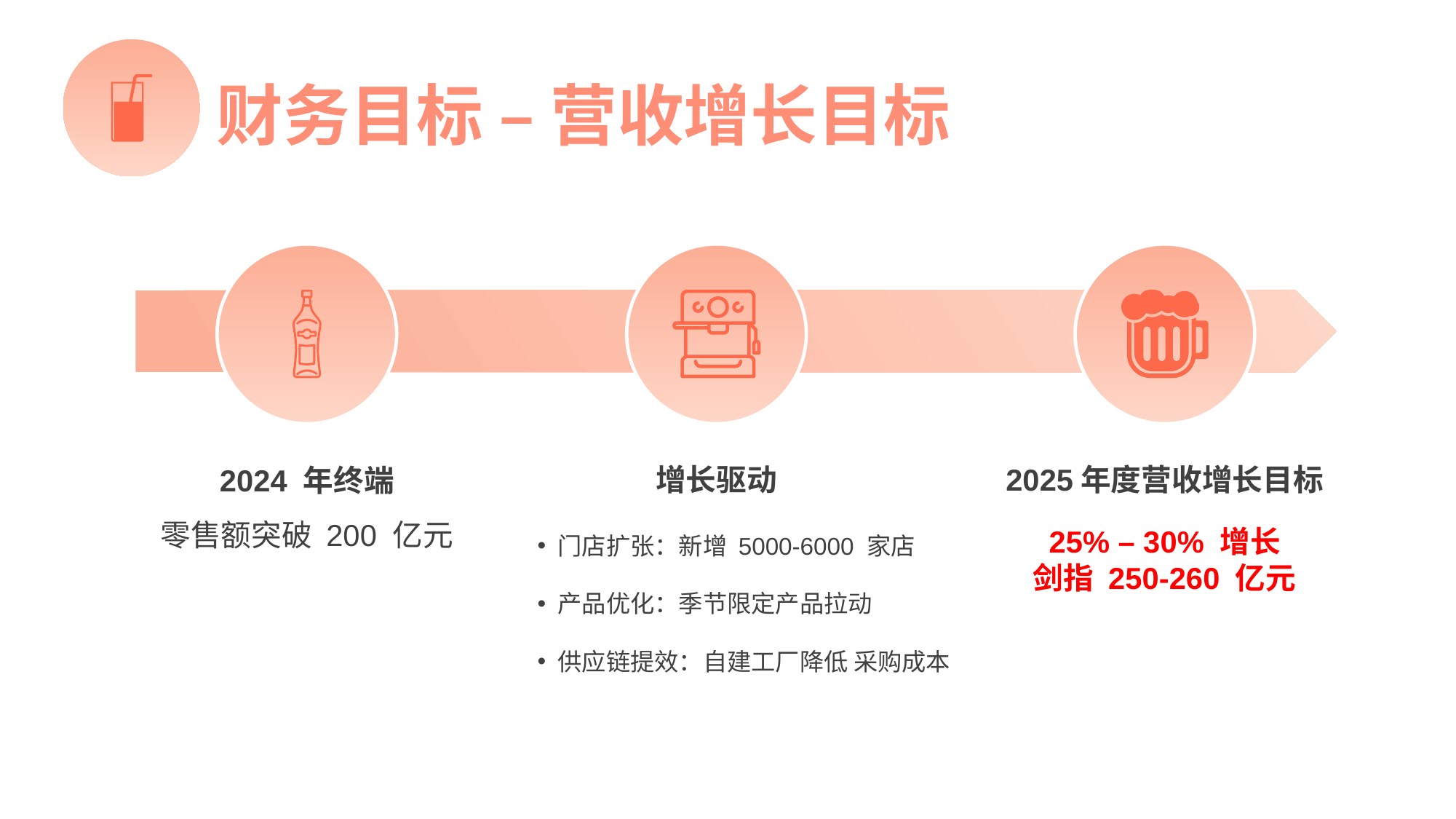

财务目标 – 营收增长目标

2024 年终端
零售额突破 200 亿元

增长驱动
门店扩张：新增 5000-6000 家店
产品优化：季节限定产品拉动
供应链提效：自建工厂降低 采购成本

2025年度营收增长目标
25% – 30% 增长
剑指 250-260 亿元